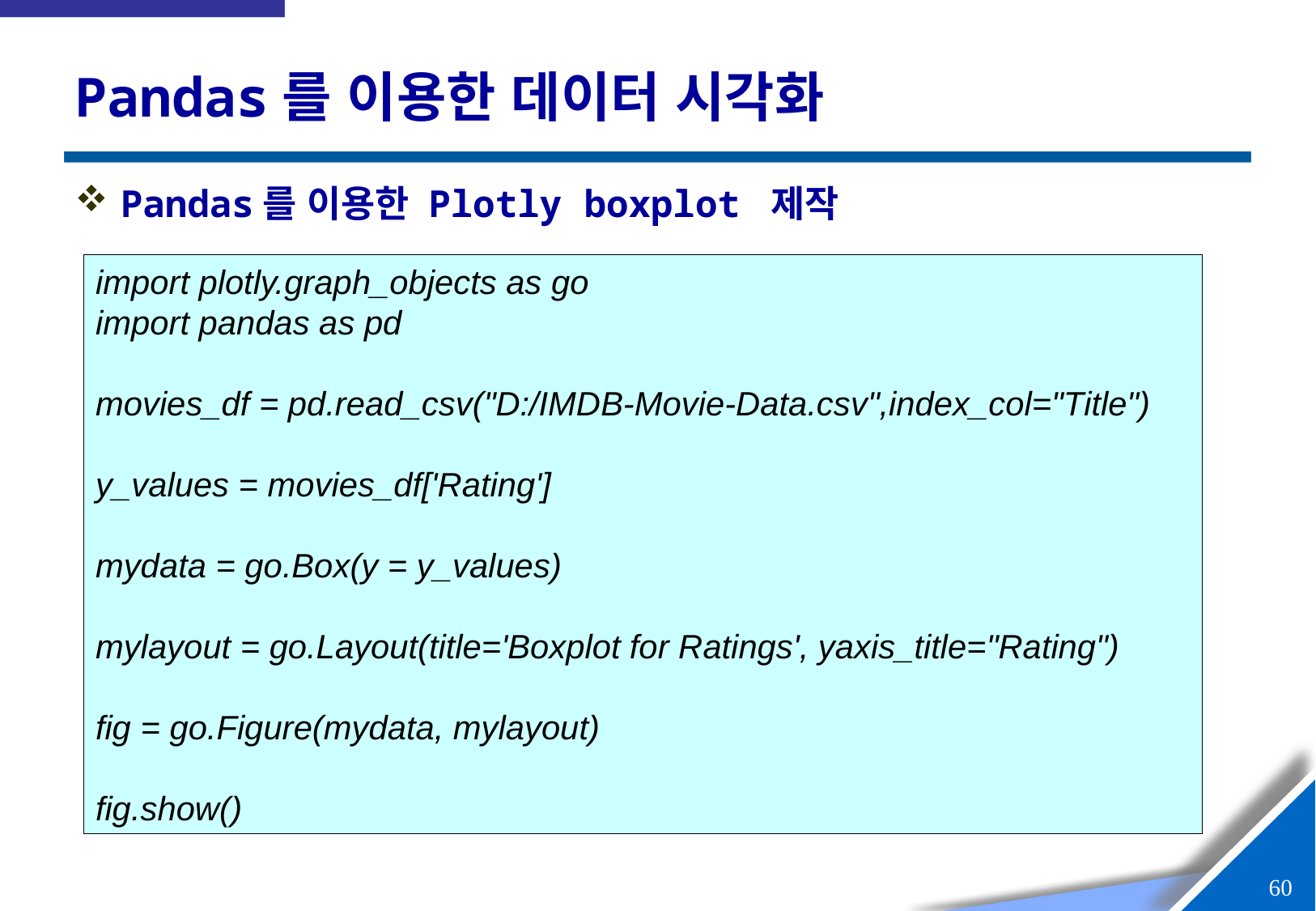

# Pandas를 이용한 데이터 시각화
Pandas를 이용한 Plotly boxplot 제작

import plotly.graph_objects as go
import pandas as pd

movies_df = pd.read_csv("D:/IMDB-Movie-Data.csv",index_col="Title")

y_values = movies_df['Rating']

mydata = go.Box(y = y_values)

mylayout = go.Layout(title='Boxplot for Ratings', yaxis_title="Rating")

fig = go.Figure(mydata, mylayout)

fig.show()
60